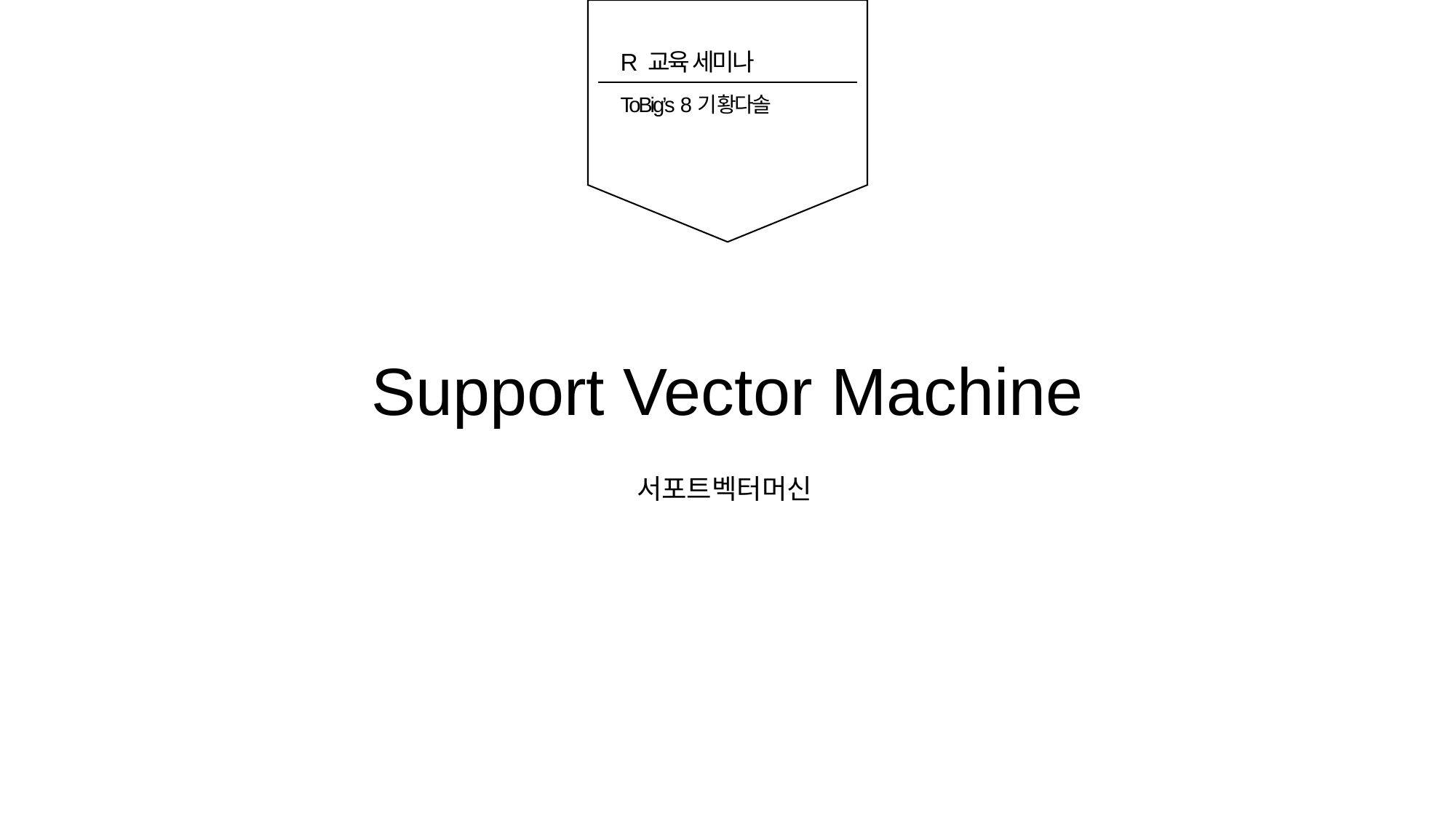

R 교육 세미나
ToBig’s  8기 황다솔
Support Vector Machine

서포트벡터머신